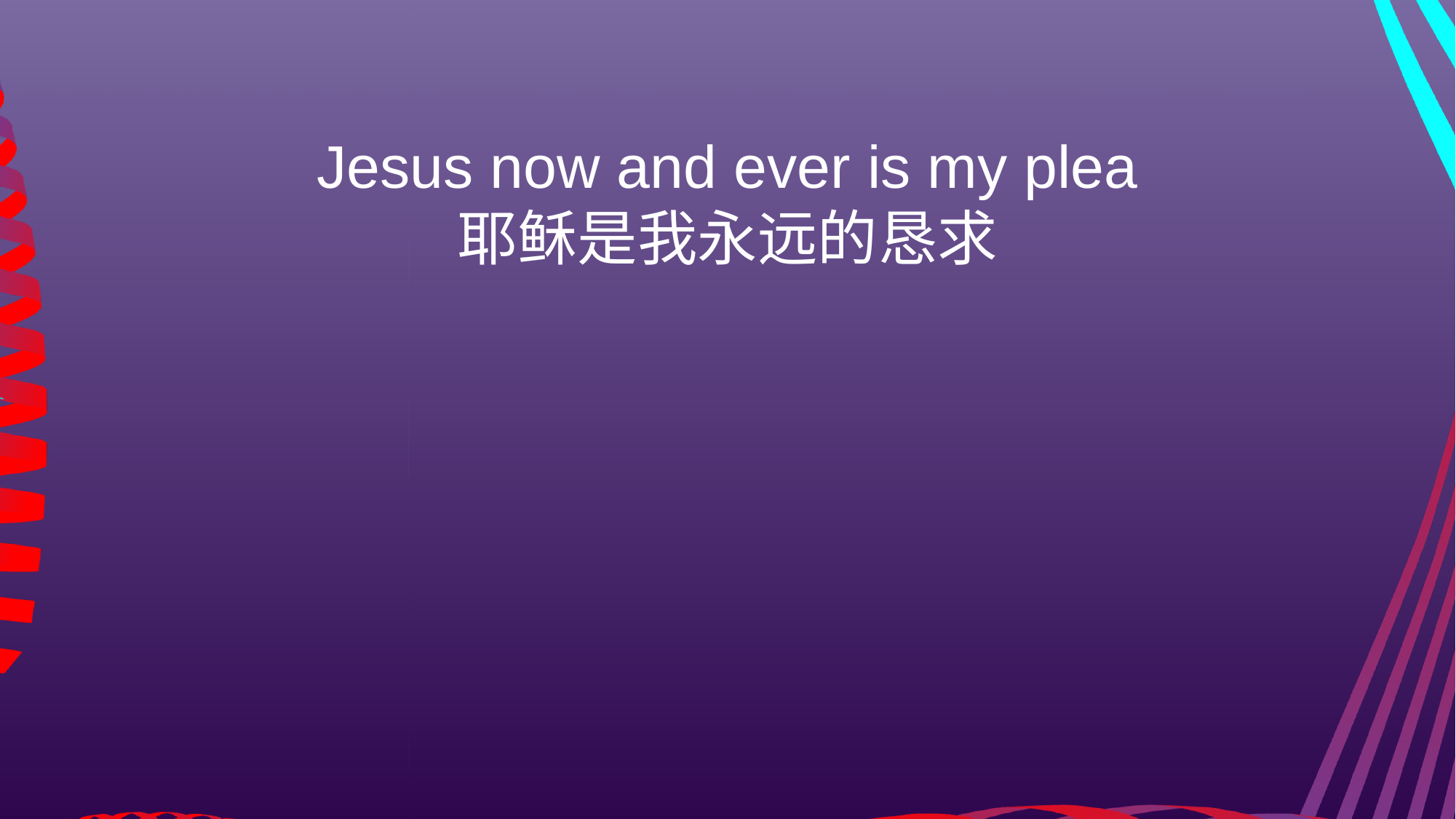

Jesus now and ever is my plea
耶稣是我永远的恳求